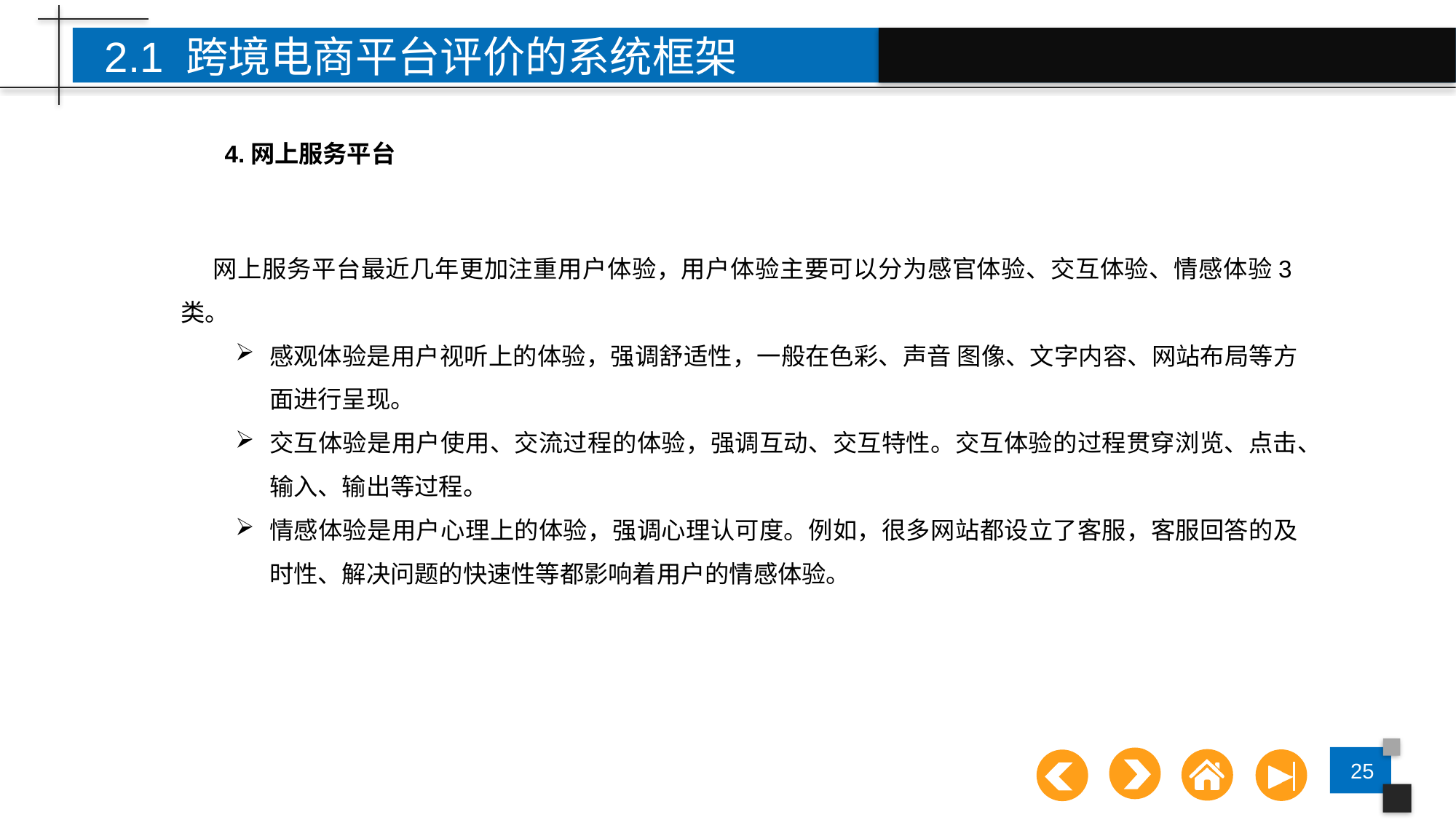

2.1 跨境电商平台评价的系统框架
4.网上服务平台
网上服务平台最近几年更加注重用户体验，用户体验主要可以分为感官体验、交互体验、情感体验3类。
感观体验是用户视听上的体验，强调舒适性，一般在色彩、声音 图像、文字内容、网站布局等方面进行呈现。
交互体验是用户使用、交流过程的体验，强调互动、交互特性。交互体验的过程贯穿浏览、点击、输入、输出等过程。
情感体验是用户心理上的体验，强调心理认可度。例如，很多网站都设立了客服，客服回答的及时性、解决问题的快速性等都影响着用户的情感体验。